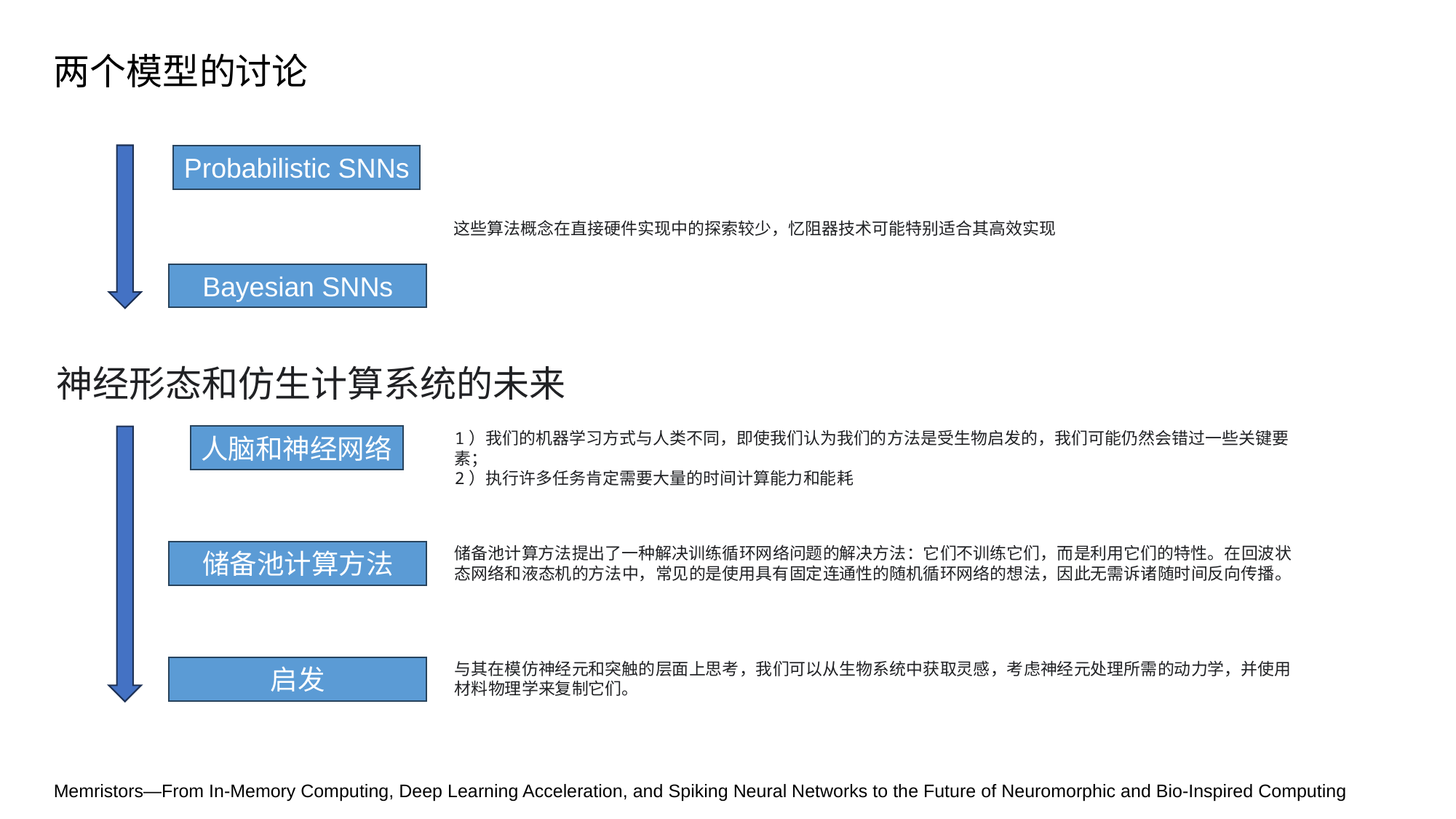

两个模型的讨论

Probabilistic SNNs
这些算法概念在直接硬件实现中的探索较少，忆阻器技术可能特别适合其高效实现
Bayesian SNNs
神经形态和仿生计算系统的未来
1）我们的机器学习方式与人类不同，即使我们认为我们的方法是受生物启发的，我们可能仍然会错过一些关键要素；
2）执行许多任务肯定需要大量的时间计算能力和能耗
人脑和神经网络

储备池计算方法提出了一种解决训练循环网络问题的解决方法：它们不训练它们，而是利用它们的特性。在回波状态网络和液态机的方法中，常见的是使用具有固定连通性的随机循环网络的想法，因此无需诉诸随时间反向传播。
储备池计算方法
与其在模仿神经元和突触的层面上思考，我们可以从生物系统中获取灵感，考虑神经元处理所需的动力学，并使用材料物理学来复制它们。
启发
Memristors—From In-Memory Computing, Deep Learning Acceleration, and Spiking Neural Networks to the Future of Neuromorphic and Bio-Inspired Computing